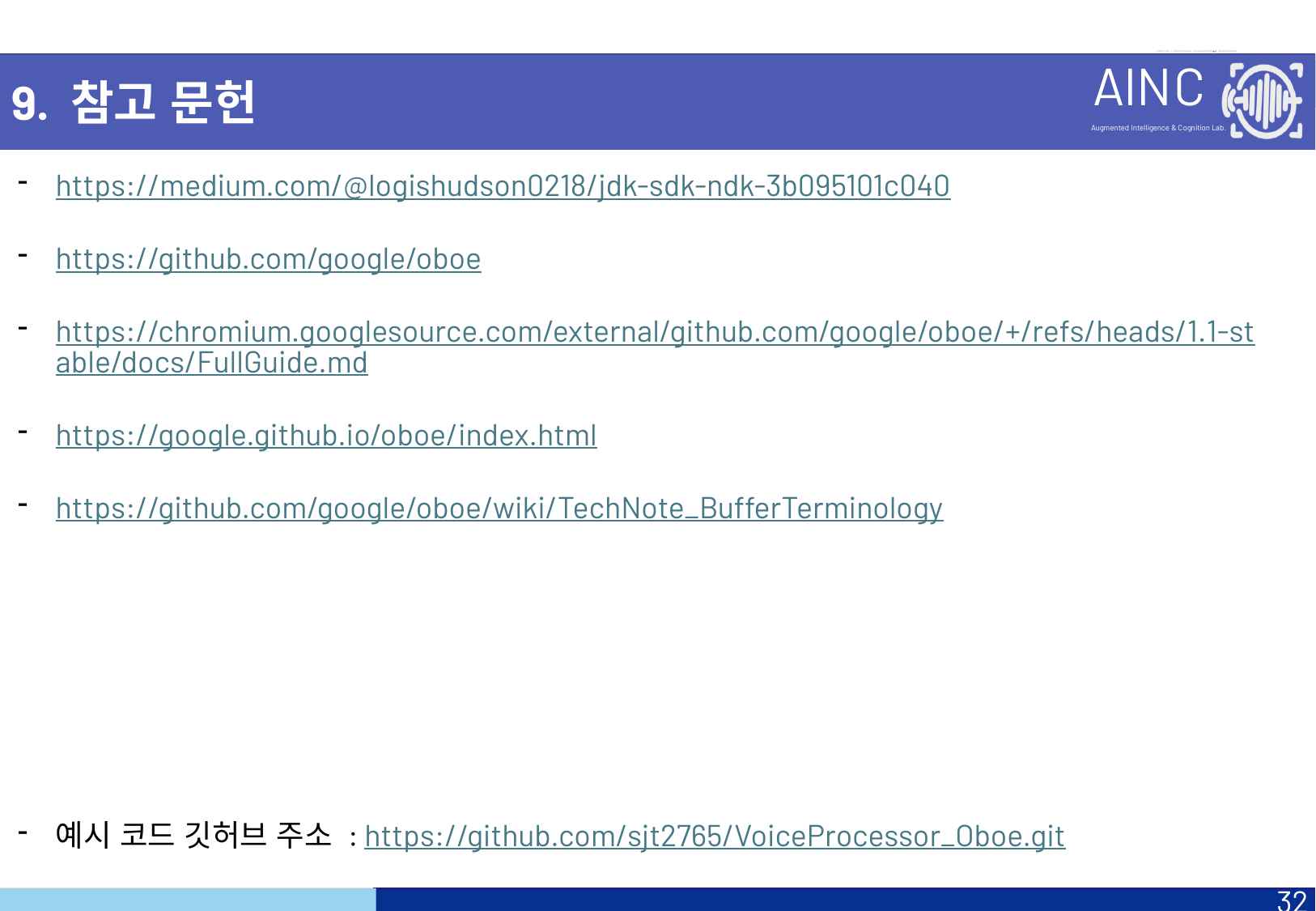

9. 참고 문헌
https://medium.com/@logishudson0218/jdk-sdk-ndk-3b095101c040

https://github.com/google/oboe

https://chromium.googlesource.com/external/github.com/google/oboe/+/refs/heads/1.1-stable/docs/FullGuide.md

https://google.github.io/oboe/index.html

https://github.com/google/oboe/wiki/TechNote_BufferTerminology

예시 코드 깃허브 주소 : https://github.com/sjt2765/VoiceProcessor_Oboe.git
32